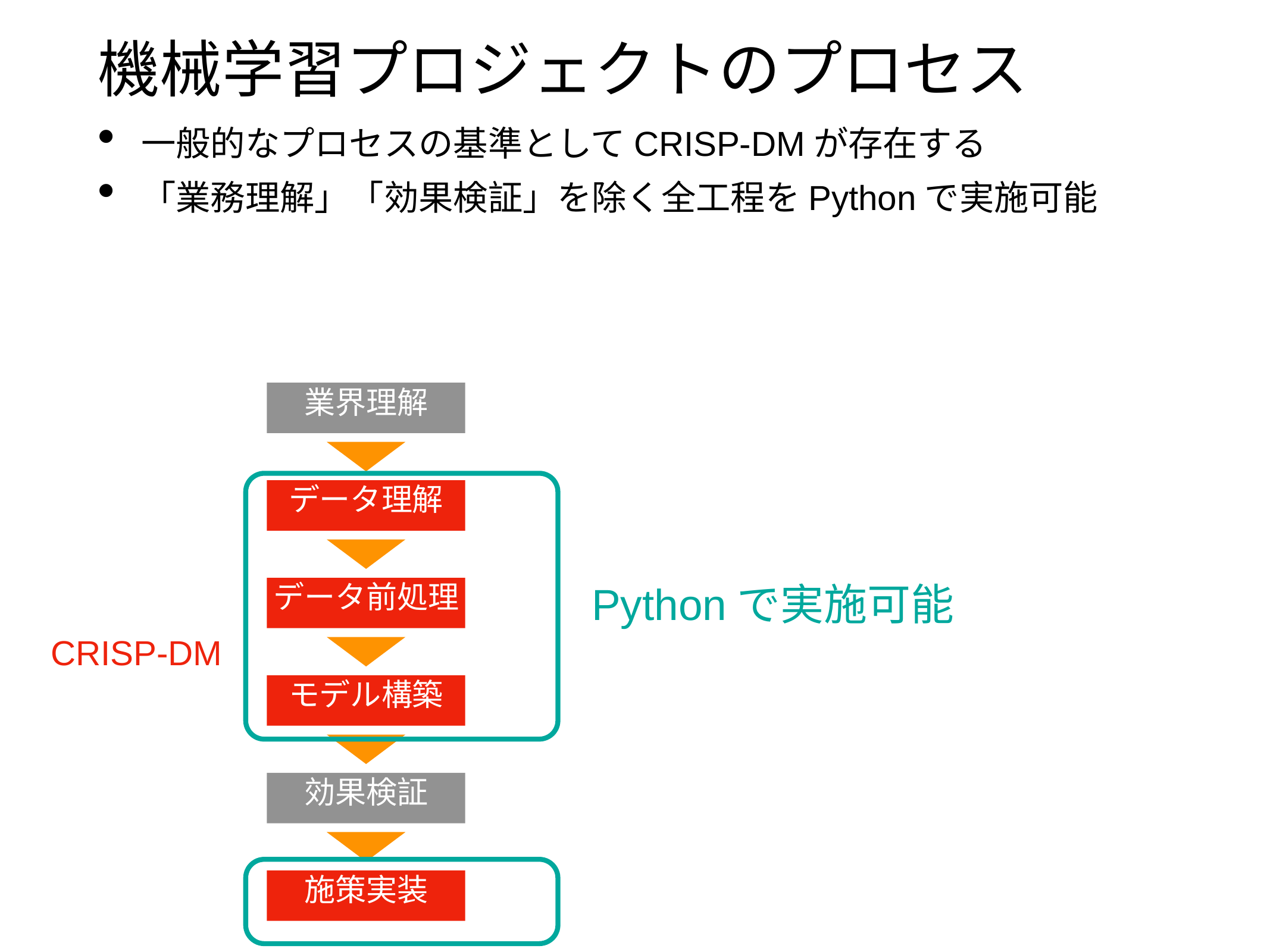

# 機械学習プロジェクトのプロセス
一般的なプロセスの基準としてCRISP-DMが存在する
「業務理解」「効果検証」を除く全工程をPythonで実施可能
業界理解

データ理解

Pythonで実施可能
データ前処理

CRISP-DM
モデル構築

効果検証

施策実装